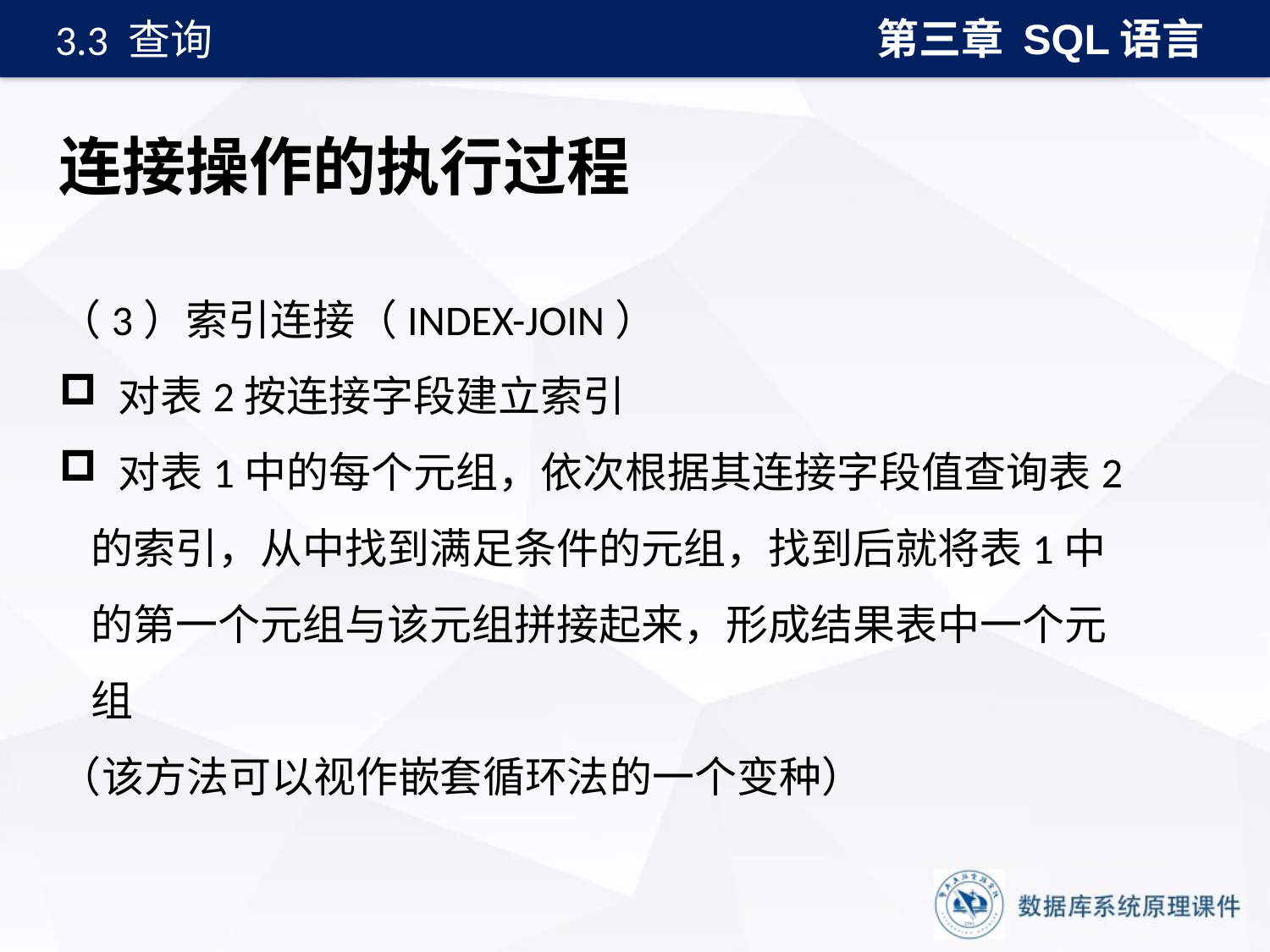

第三章 SQL语言
3.3 查询
# 连接操作的执行过程
（3）索引连接（INDEX-JOIN）
 对表2按连接字段建立索引
 对表1中的每个元组，依次根据其连接字段值查询表2的索引，从中找到满足条件的元组，找到后就将表1中的第一个元组与该元组拼接起来，形成结果表中一个元组
（该方法可以视作嵌套循环法的一个变种）